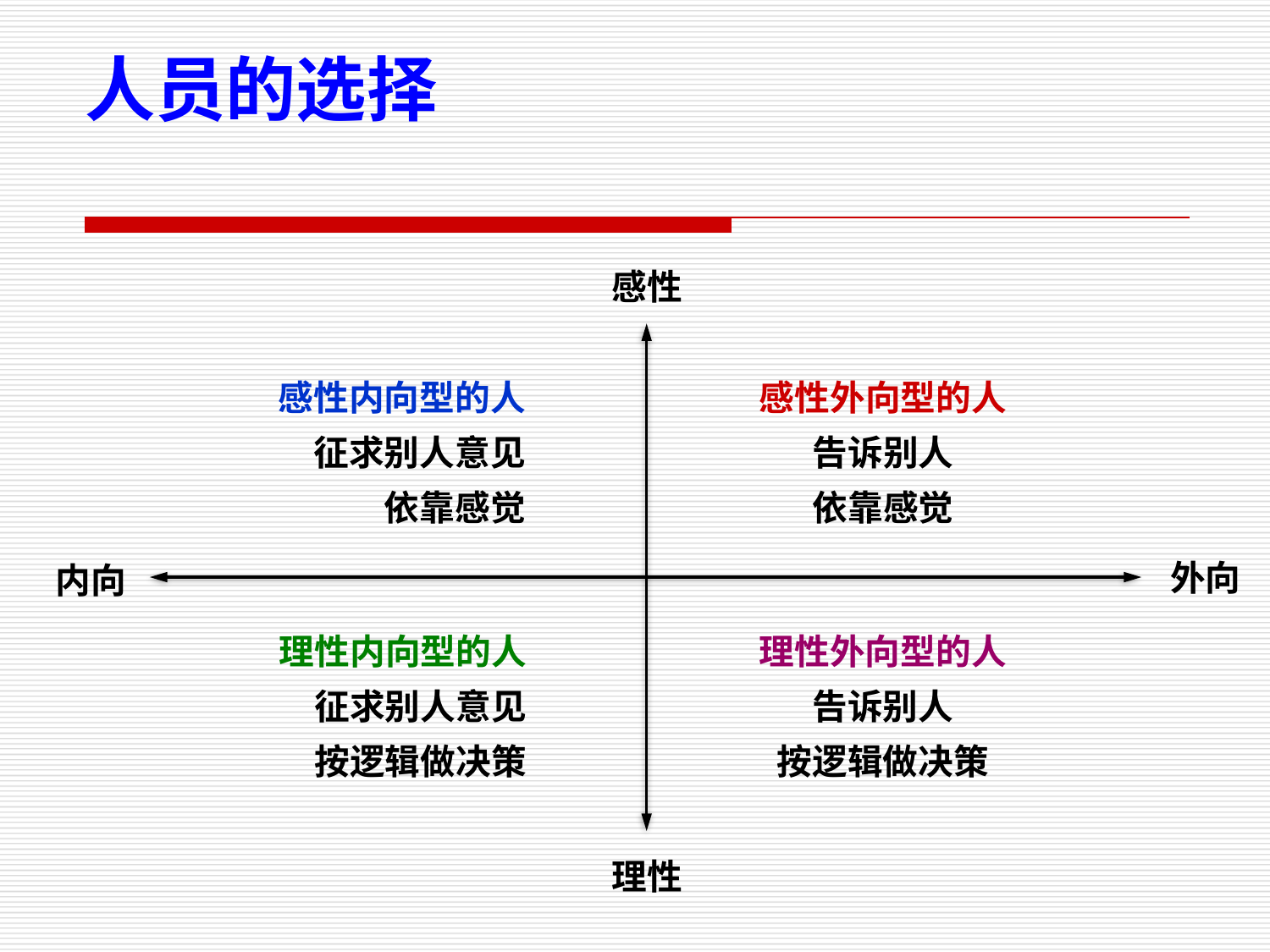

人员的选择
感性
感性内向型的人
征求别人意见
依靠感觉
感性外向型的人
告诉别人
依靠感觉
外向
内向
理性内向型的人
征求别人意见
按逻辑做决策
理性外向型的人
告诉别人
按逻辑做决策
理性